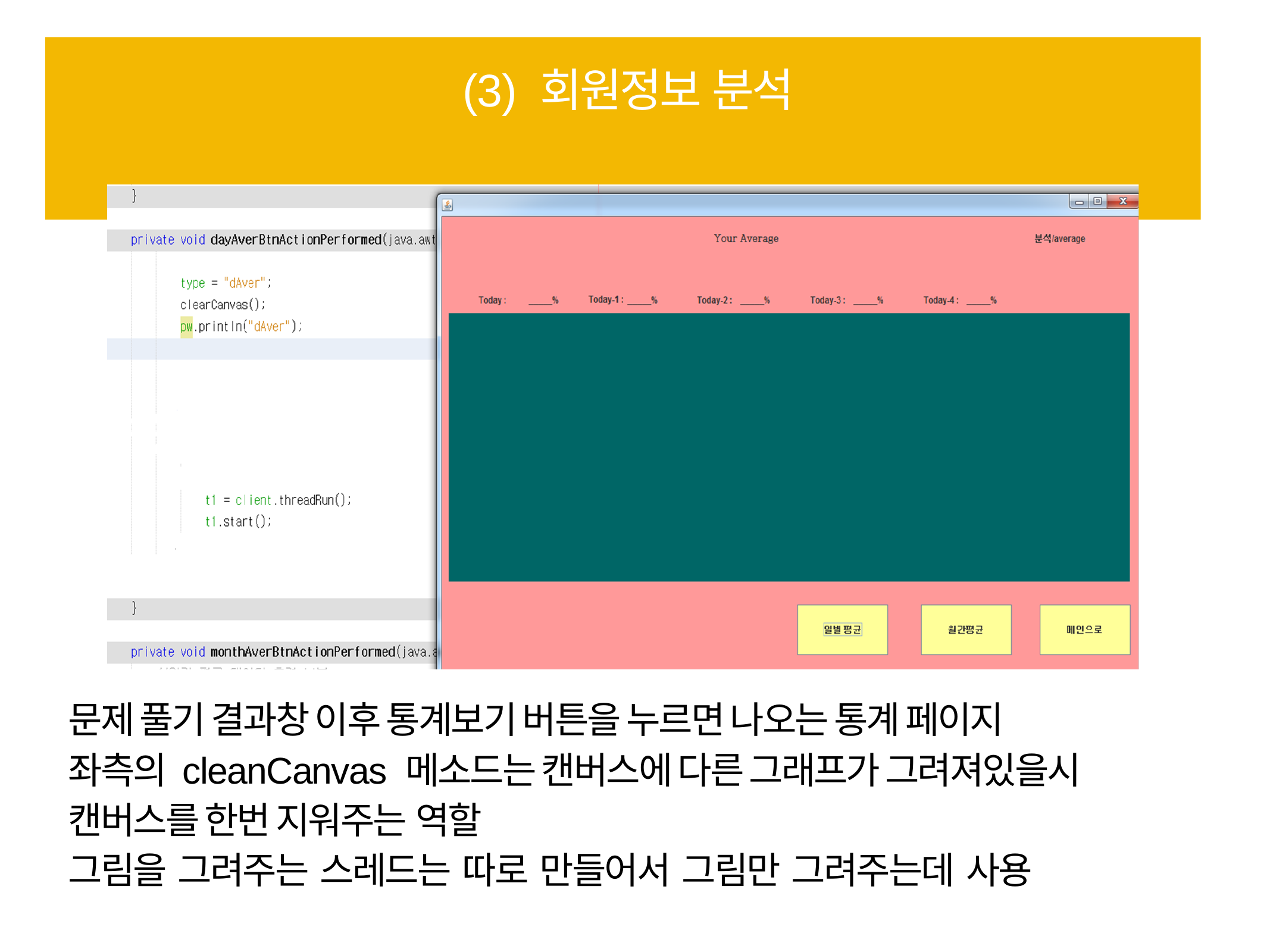

# (3) 회원정보 분석

문제 풀기 결과창 이후 통계보기 버튼을 누르면 나오는 통계 페이지  좌측의 cleanCanvas 메소드는 캔버스에 다른 그래프가 그려져있을시  캔버스를 한번 지워주는 역할
그림을 그려주는 스레드는 따로 만들어서 그림만 그려주는데 사용